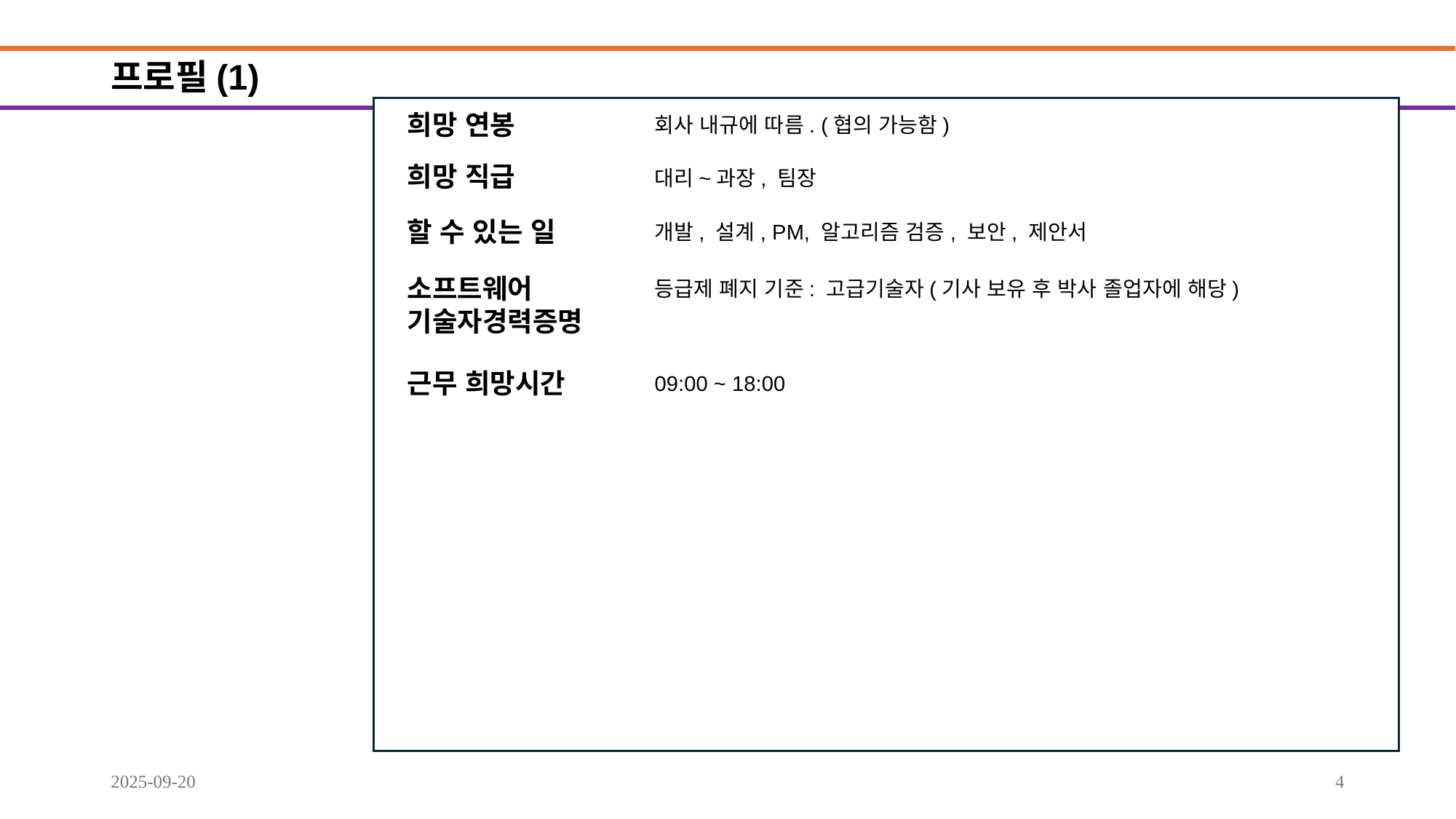

# 프로필(1)

희망 연봉
회사 내규에 따름. (협의 가능함)
희망 직급
대리~과장, 팀장
할 수 있는 일
개발, 설계, PM, 알고리즘 검증, 보안, 제안서
소프트웨어
기술자경력증명
등급제 폐지 기준: 고급기술자(기사 보유 후 박사 졸업자에 해당)
근무 희망시간
09:00 ~ 18:00
2025-09-20
4